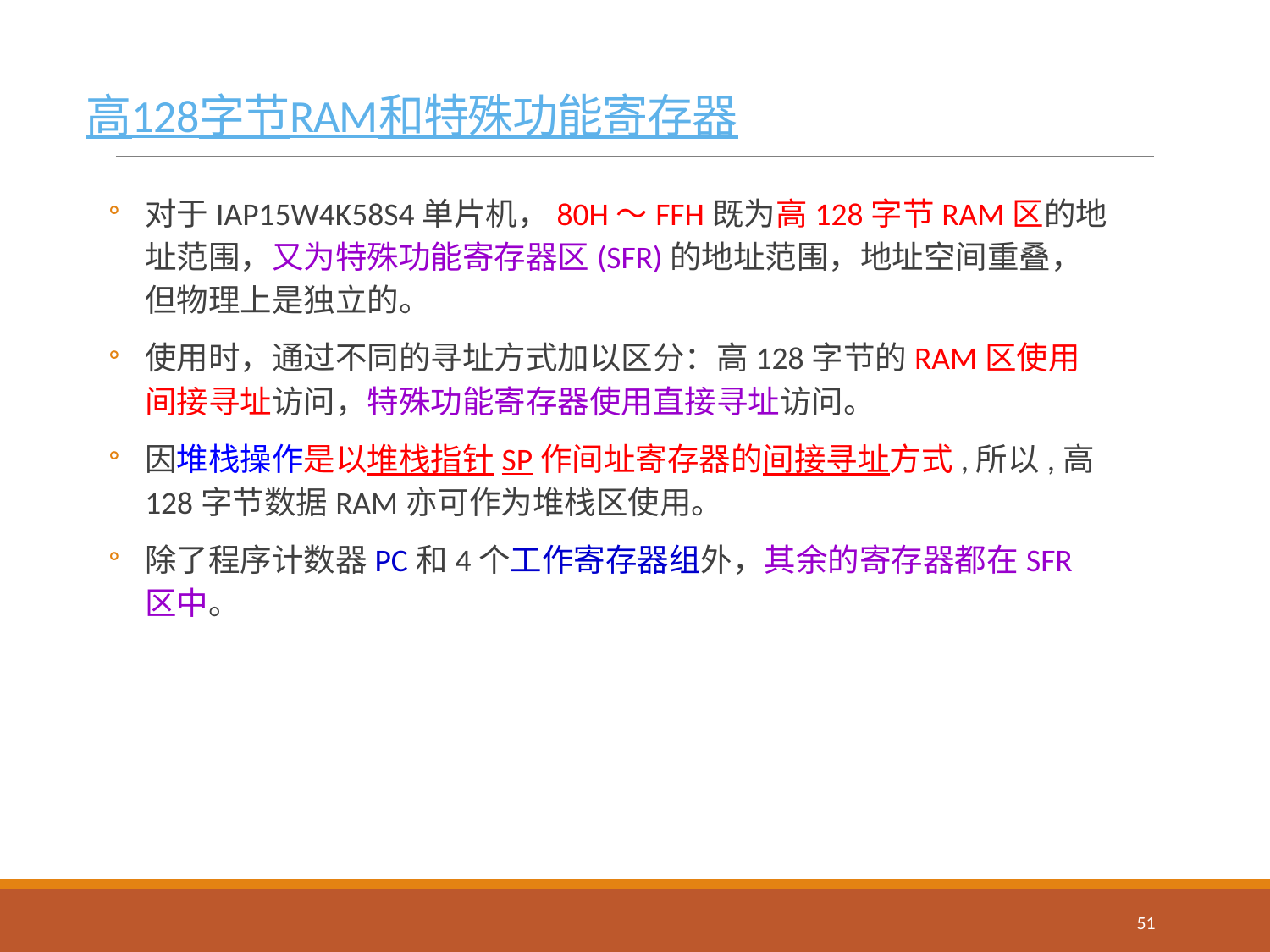

# 高128字节RAM和特殊功能寄存器
对于IAP15W4K58S4单片机，80H～FFH既为高128字节RAM区的地址范围，又为特殊功能寄存器区(SFR)的地址范围，地址空间重叠，但物理上是独立的。
使用时，通过不同的寻址方式加以区分：高128字节的RAM区使用间接寻址访问，特殊功能寄存器使用直接寻址访问。
因堆栈操作是以堆栈指针SP作间址寄存器的间接寻址方式,所以,高128字节数据RAM亦可作为堆栈区使用。
除了程序计数器PC和4个工作寄存器组外，其余的寄存器都在SFR区中。
51